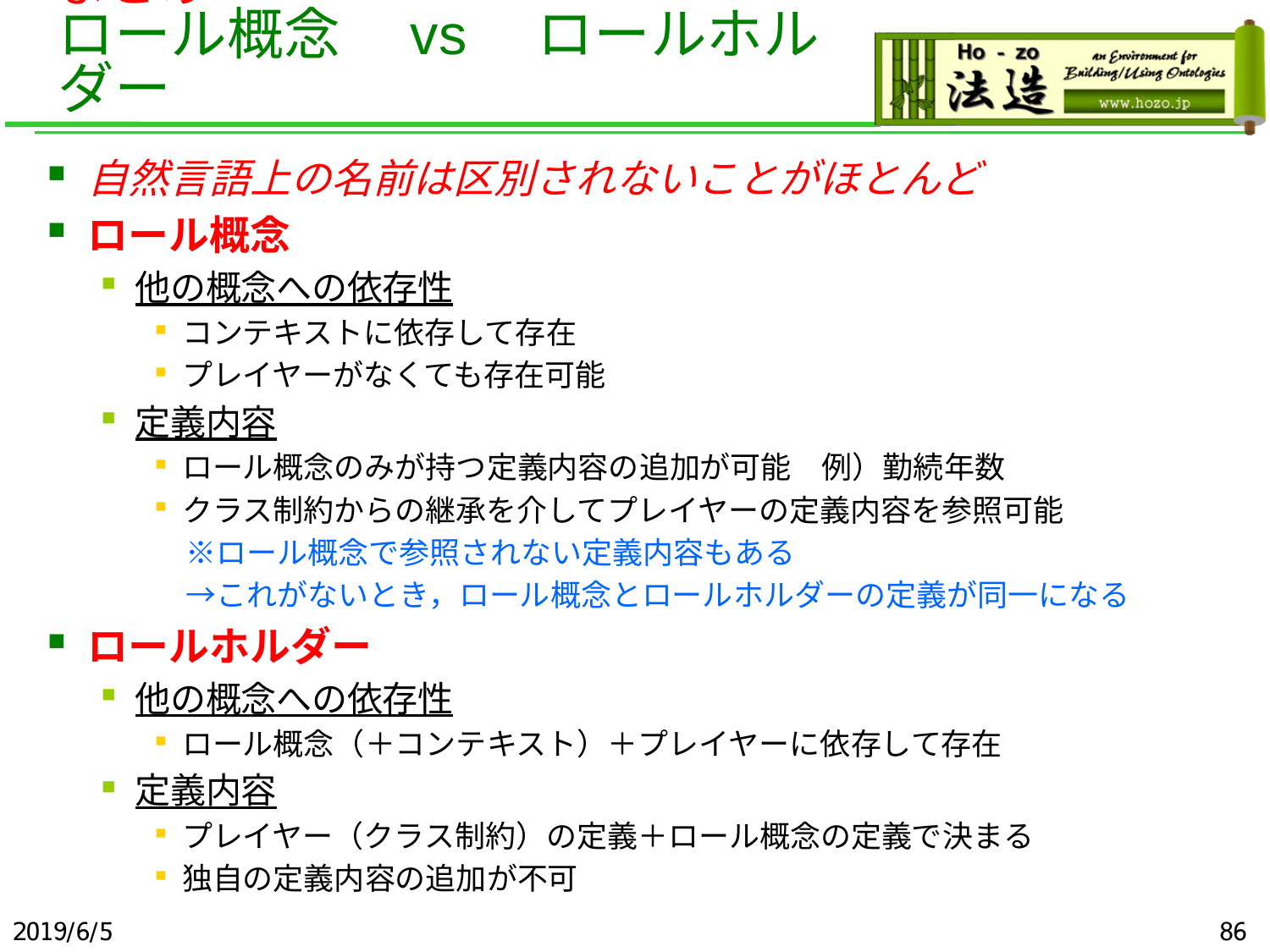

# まとめ ロール概念　vs　ロールホルダー
自然言語上の名前は区別されないことがほとんど
ロール概念
他の概念への依存性
コンテキストに依存して存在
プレイヤーがなくても存在可能
定義内容
ロール概念のみが持つ定義内容の追加が可能　例）勤続年数
クラス制約からの継承を介してプレイヤーの定義内容を参照可能
　※ロール概念で参照されない定義内容もある
　→これがないとき，ロール概念とロールホルダーの定義が同一になる
ロールホルダー
他の概念への依存性
ロール概念（＋コンテキスト）＋プレイヤーに依存して存在
定義内容
プレイヤー（クラス制約）の定義＋ロール概念の定義で決まる
独自の定義内容の追加が不可

2019/6/5
86